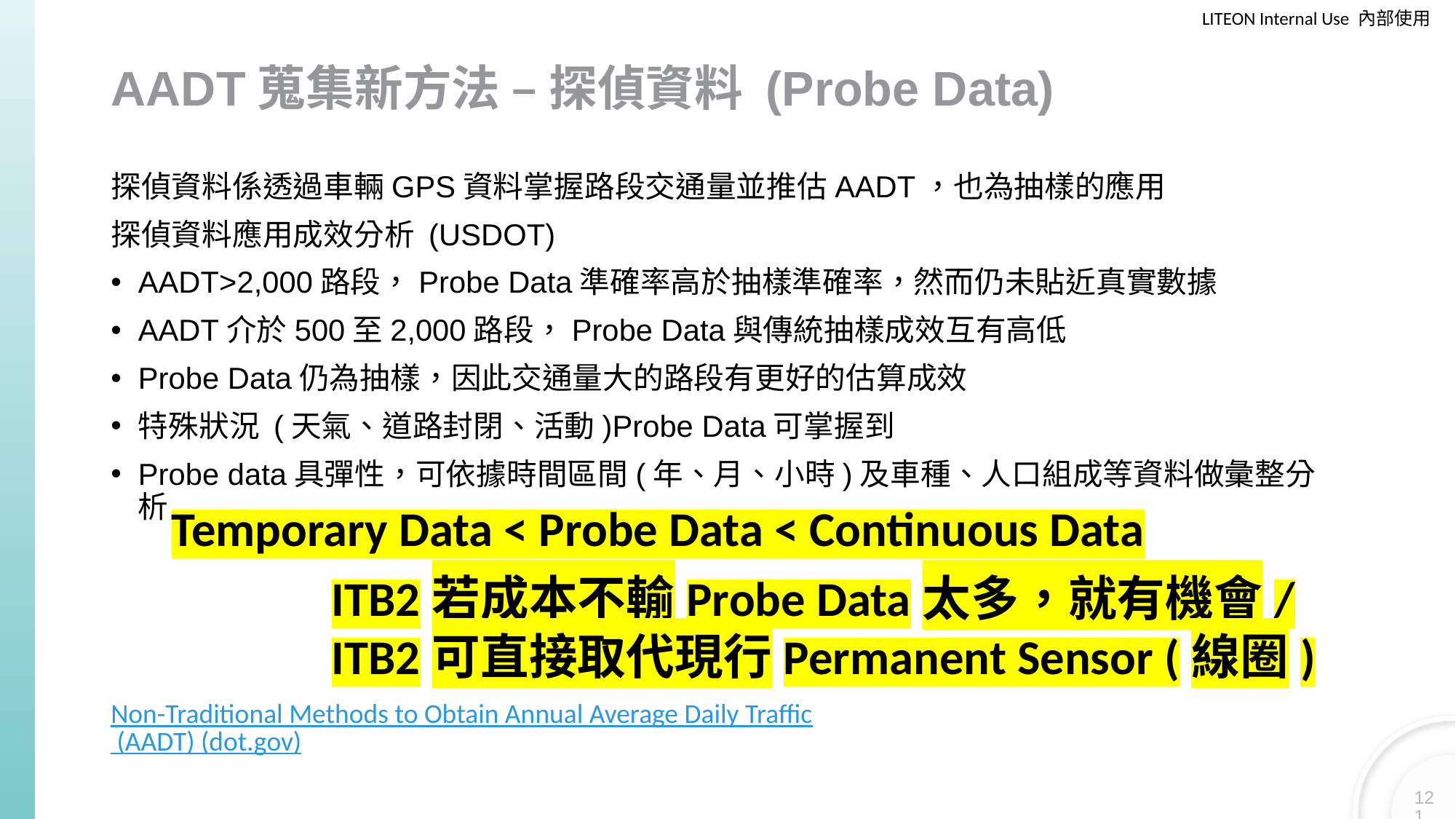

# AADT蒐集新方法 – 探偵資料 (Probe Data)
探偵資料係透過車輛GPS資料掌握路段交通量並推估AADT，也為抽樣的應用
探偵資料應用成效分析 (USDOT)
AADT>2,000路段，Probe Data準確率高於抽樣準確率，然而仍未貼近真實數據
AADT介於500至2,000路段，Probe Data與傳統抽樣成效互有高低
Probe Data仍為抽樣，因此交通量大的路段有更好的估算成效
特殊狀況 (天氣、道路封閉、活動)Probe Data可掌握到
Probe data具彈性，可依據時間區間(年、月、小時)及車種、人口組成等資料做彙整分析
Temporary Data < Probe Data < Continuous Data
ITB2若成本不輸Probe Data太多，就有機會/
ITB2可直接取代現行Permanent Sensor (線圈)
Non-Traditional Methods to Obtain Annual Average Daily Traffic (AADT) (dot.gov)
121